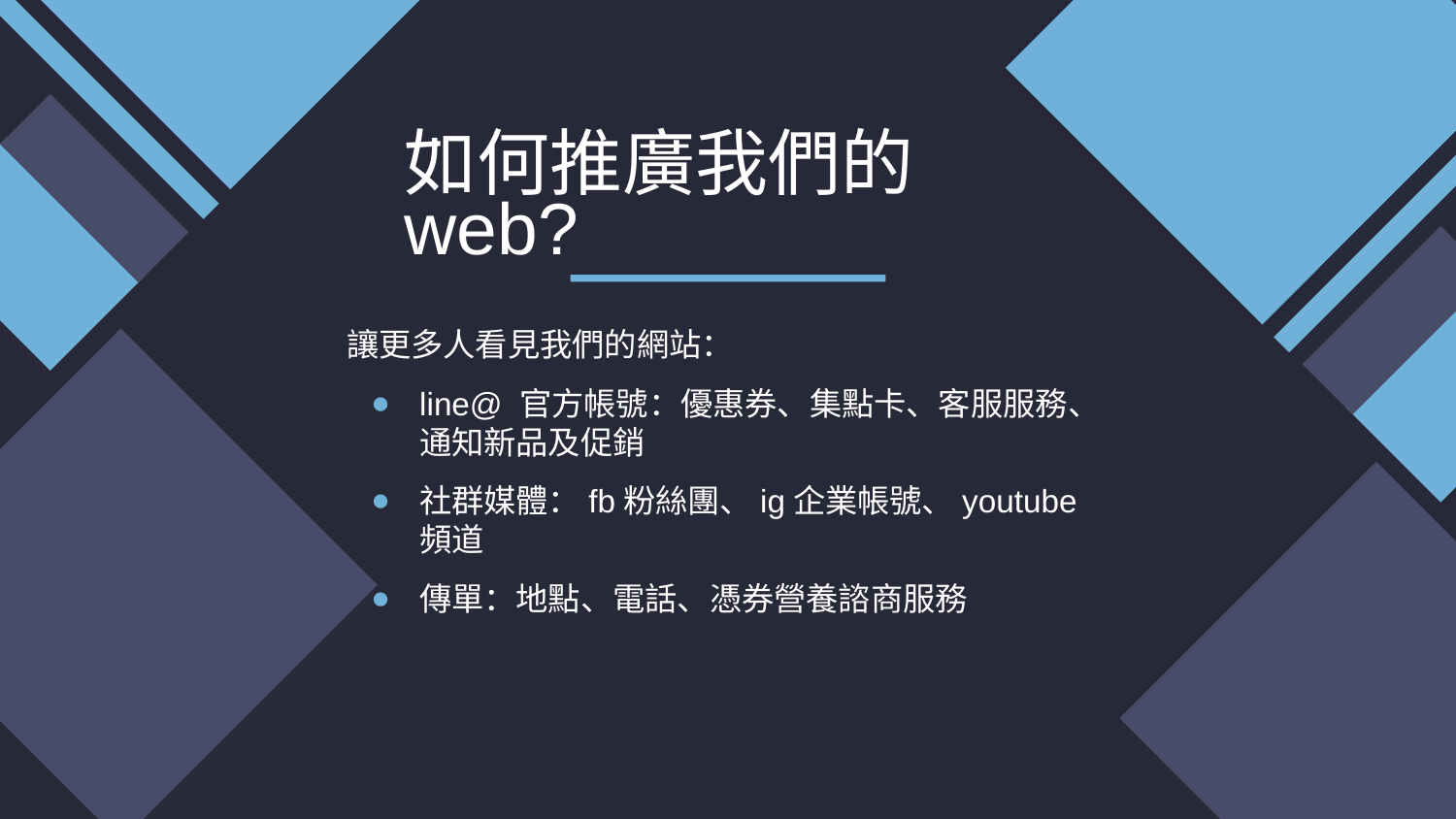

# 如何推廣我們的web?
讓更多人看見我們的網站：
line@ 官方帳號：優惠券、集點卡、客服服務、通知新品及促銷
社群媒體：fb粉絲團、ig企業帳號、youtube頻道
傳單：地點、電話、憑券營養諮商服務